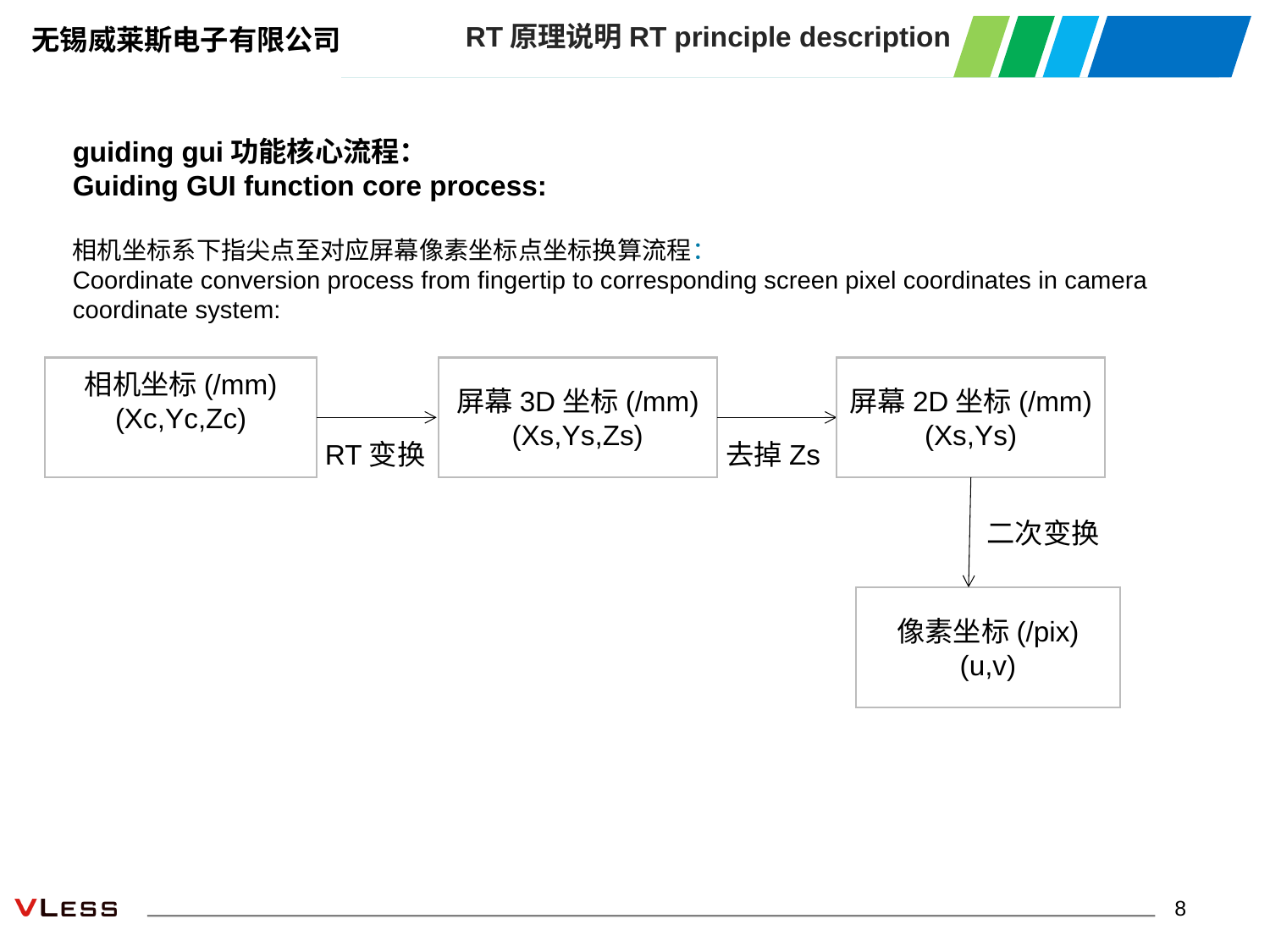

RT原理说明RT principle description

guiding gui功能核心流程：
Guiding GUI function core process:

相机坐标系下指尖点至对应屏幕像素坐标点坐标换算流程：
Coordinate conversion process from fingertip to corresponding screen pixel coordinates in camera coordinate system:

相机坐标(/mm)
(Xc,Yc,Zc)

屏幕3D坐标(/mm)
(Xs,Ys,Zs)
屏幕2D坐标(/mm)
(Xs,Ys)
RT变换
去掉Zs
二次变换
像素坐标(/pix)
(u,v)